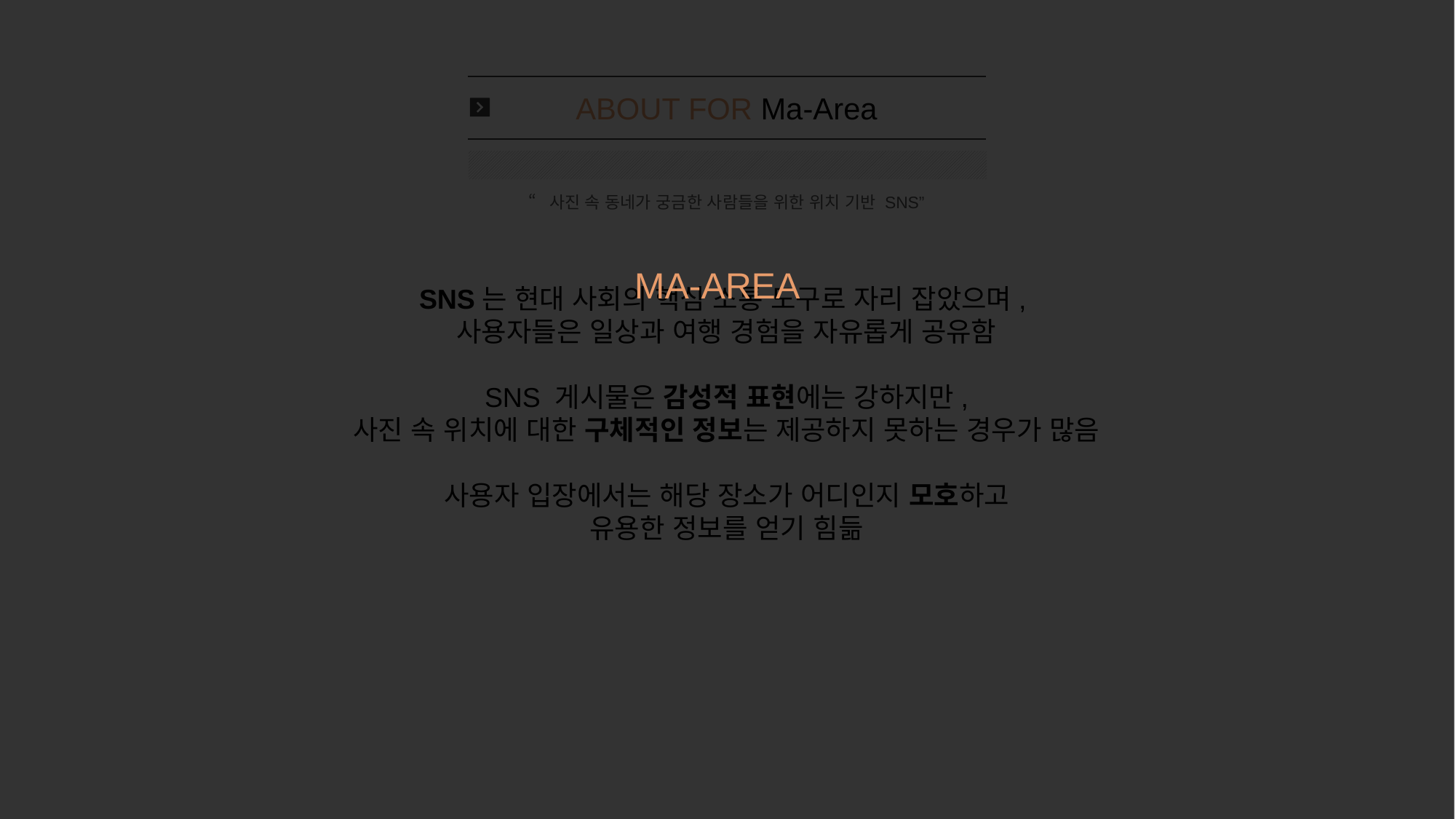

ABOUT FOR Ma-Area

“사진 속 동네가 궁금한 사람들을 위한 위치 기반 SNS”
MA-AREA
SNS는 현대 사회의 핵심 소통 도구로 자리 잡았으며,
사용자들은 일상과 여행 경험을 자유롭게 공유함

SNS 게시물은 감성적 표현에는 강하지만,
사진 속 위치에 대한 구체적인 정보는 제공하지 못하는 경우가 많음
사용자 입장에서는 해당 장소가 어디인지 모호하고
유용한 정보를 얻기 힘듦

사진 속 동네가 궁금한 사람들을 위한 서비스